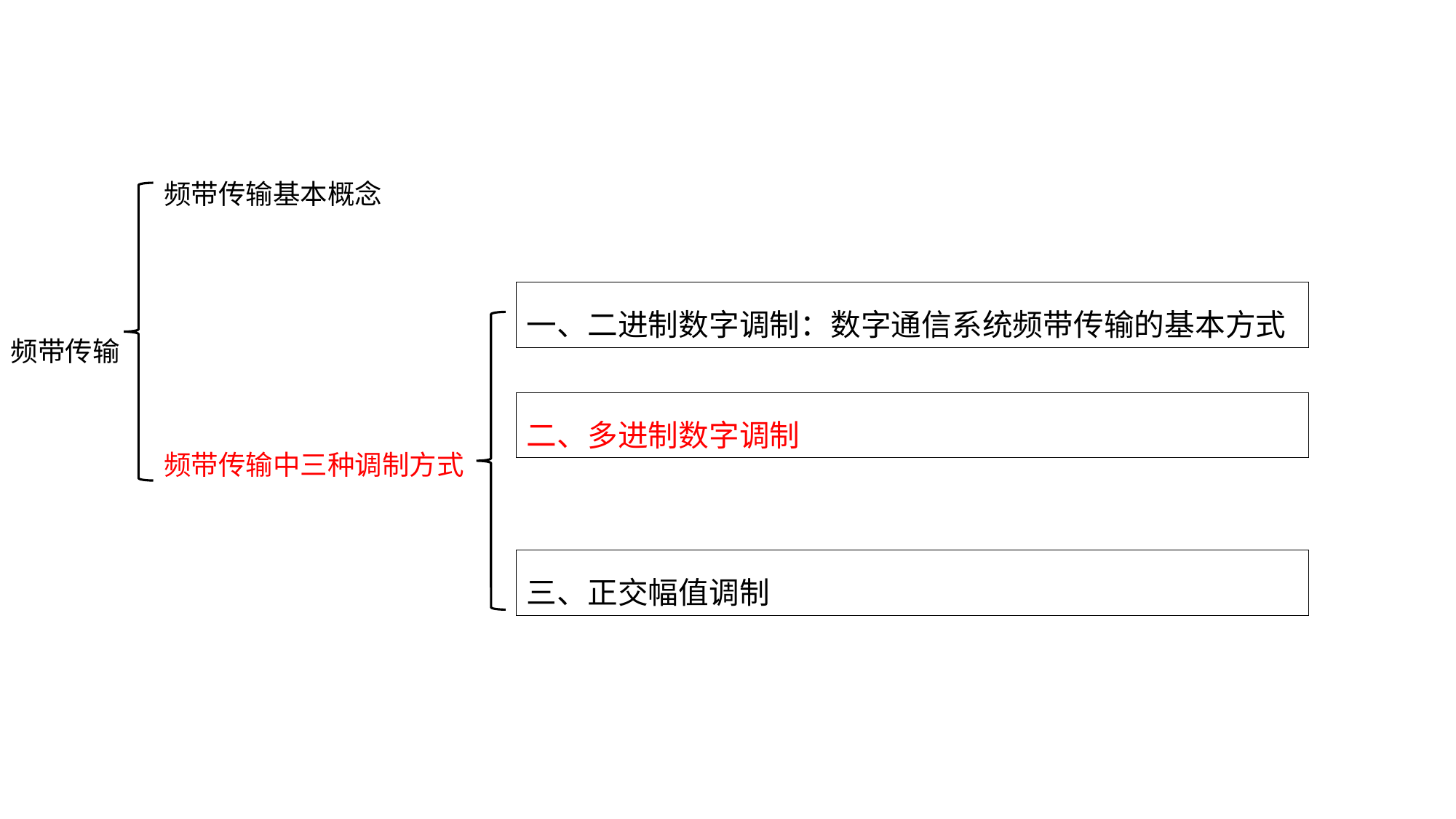

频带传输基本概念

一、二进制数字调制：数字通信系统频带传输的基本方式

频带传输
二、多进制数字调制
频带传输中三种调制方式
三、正交幅值调制